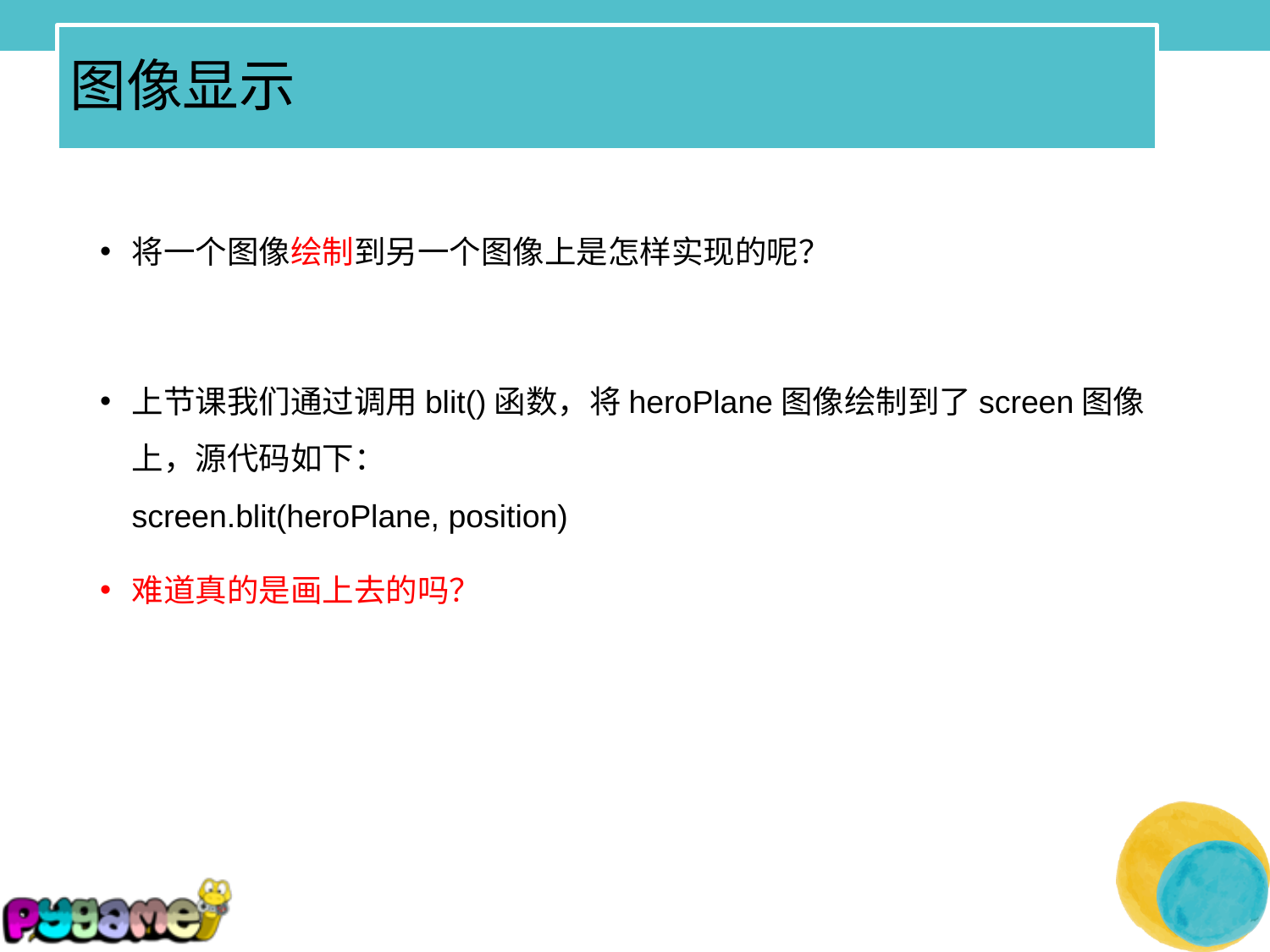

# 图像显示
将一个图像绘制到另一个图像上是怎样实现的呢？

上节课我们通过调用blit()函数，将heroPlane图像绘制到了screen图像上，源代码如下：
screen.blit(heroPlane, position)
难道真的是画上去的吗？